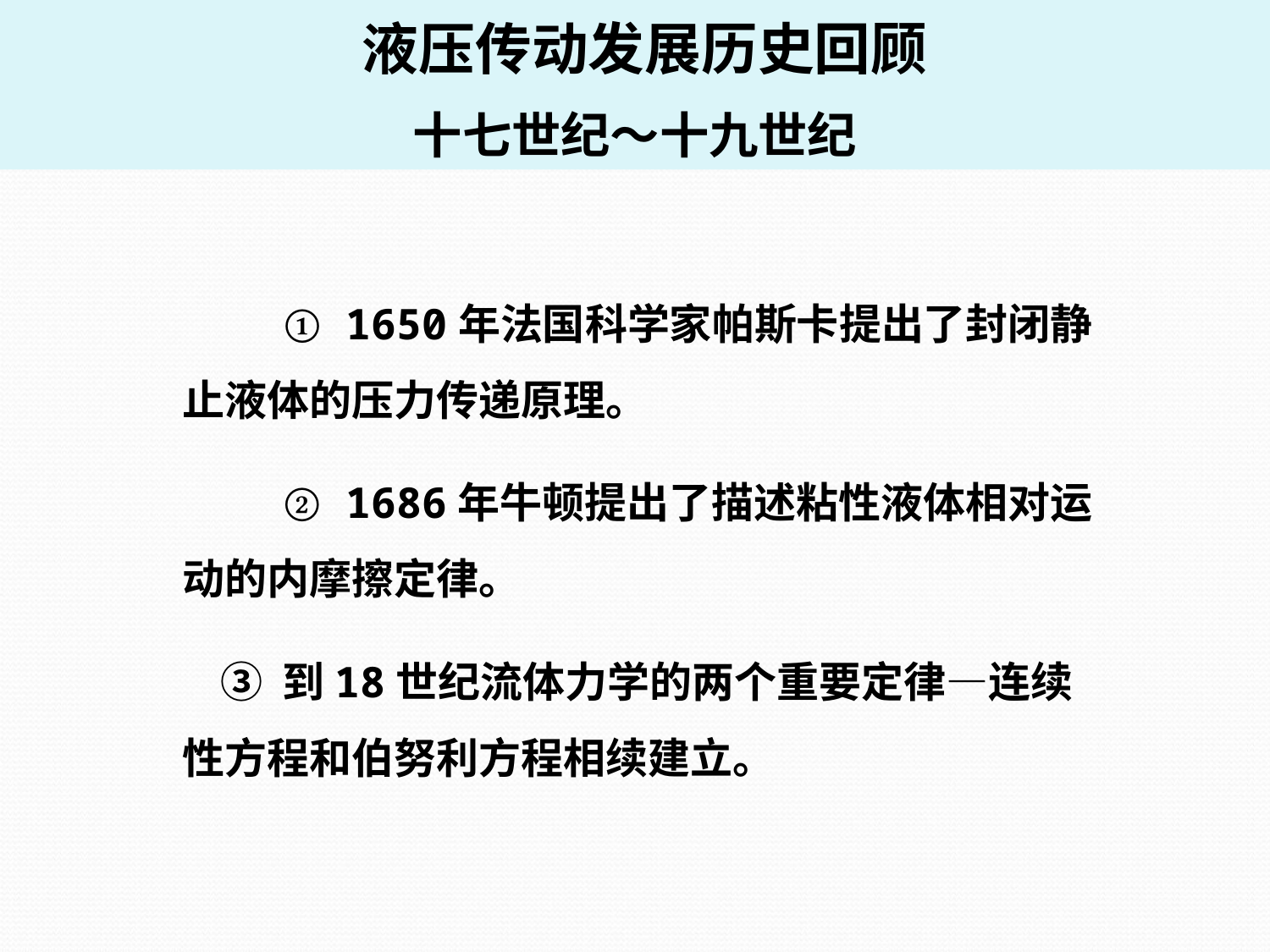

液压传动发展历史回顾
十七世纪～十九世纪
    ① 1650年法国科学家帕斯卡提出了封闭静止液体的压力传递原理。
    ② 1686年牛顿提出了描述粘性液体相对运动的内摩擦定律。
    ③ 到18世纪流体力学的两个重要定律—连续性方程和伯努利方程相续建立。